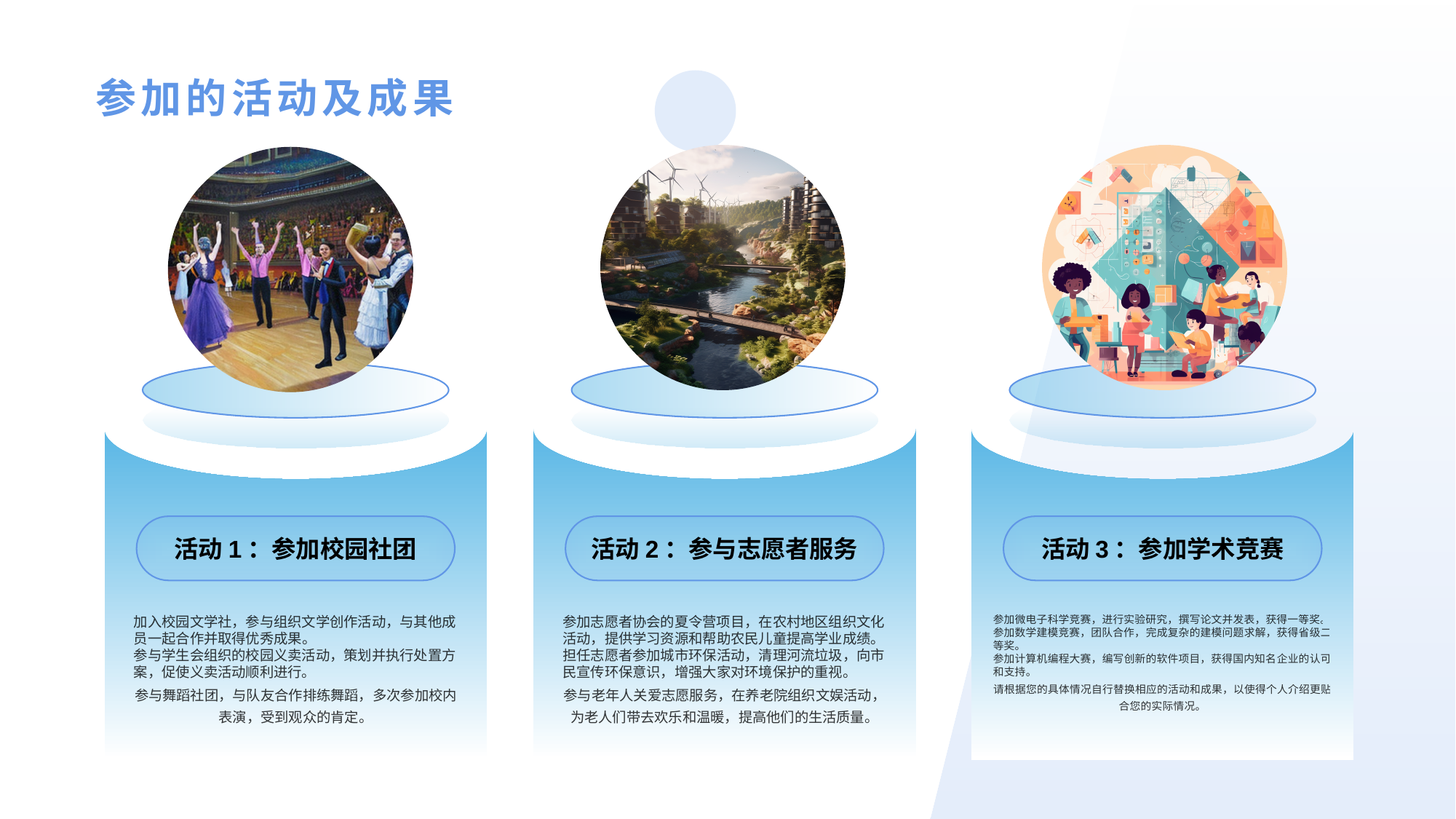

参加的活动及成果

学到的技能或经验

活动1：参加校园社团
活动2：参与志愿者服务
活动3：参加学术竞赛
加入校园文学社，参与组织文学创作活动，与其他成员一起合作并取得优秀成果。
参与学生会组织的校园义卖活动，策划并执行处置方案，促使义卖活动顺利进行。
参与舞蹈社团，与队友合作排练舞蹈，多次参加校内表演，受到观众的肯定。
参加志愿者协会的夏令营项目，在农村地区组织文化活动，提供学习资源和帮助农民儿童提高学业成绩。
担任志愿者参加城市环保活动，清理河流垃圾，向市民宣传环保意识，增强大家对环境保护的重视。
参与老年人关爱志愿服务，在养老院组织文娱活动，为老人们带去欢乐和温暖，提高他们的生活质量。
参加微电子科学竞赛，进行实验研究，撰写论文并发表，获得一等奖。
参加数学建模竞赛，团队合作，完成复杂的建模问题求解，获得省级二等奖。
参加计算机编程大赛，编写创新的软件项目，获得国内知名企业的认可和支持。
请根据您的具体情况自行替换相应的活动和成果，以使得个人介绍更贴合您的实际情况。